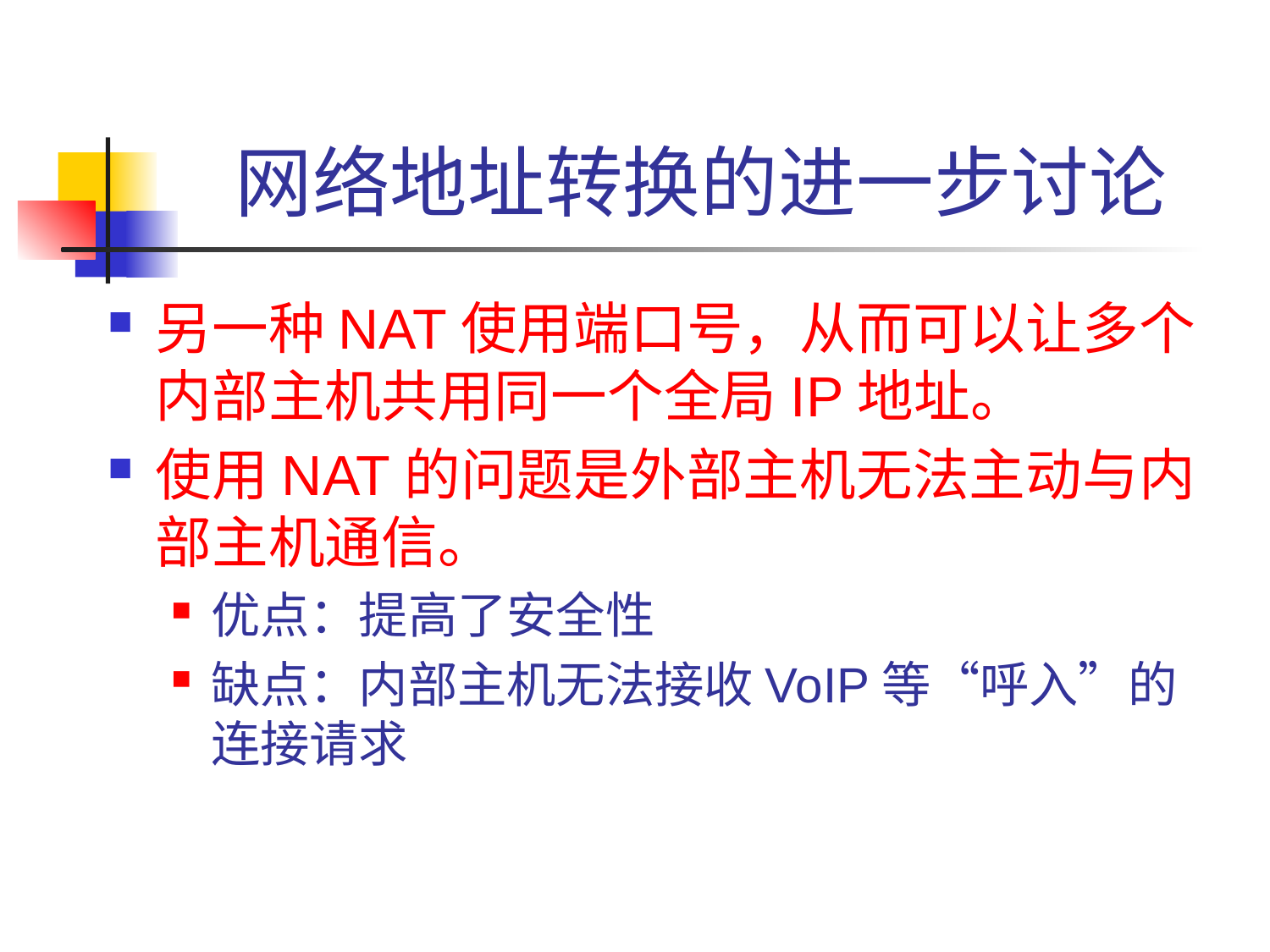

# 网络地址转换的进一步讨论
另一种NAT使用端口号，从而可以让多个内部主机共用同一个全局IP地址。
使用NAT的问题是外部主机无法主动与内部主机通信。
优点：提高了安全性
缺点：内部主机无法接收VoIP等“呼入”的连接请求